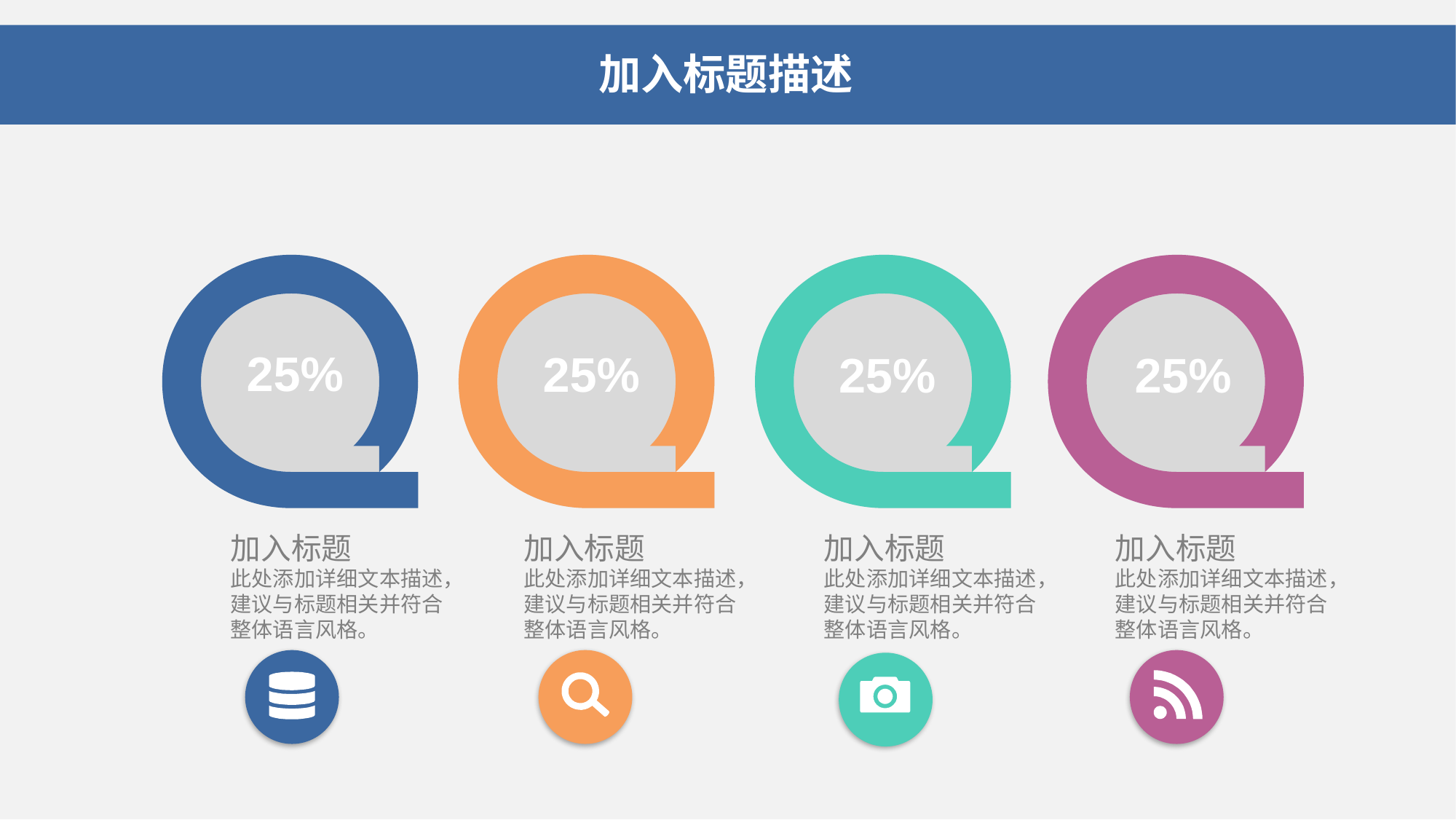

加入标题描述

25%
25%
25%
25%
加入标题
此处添加详细文本描述，建议与标题相关并符合整体语言风格。
加入标题
此处添加详细文本描述，建议与标题相关并符合整体语言风格。
加入标题
此处添加详细文本描述，建议与标题相关并符合整体语言风格。
加入标题
此处添加详细文本描述，建议与标题相关并符合整体语言风格。